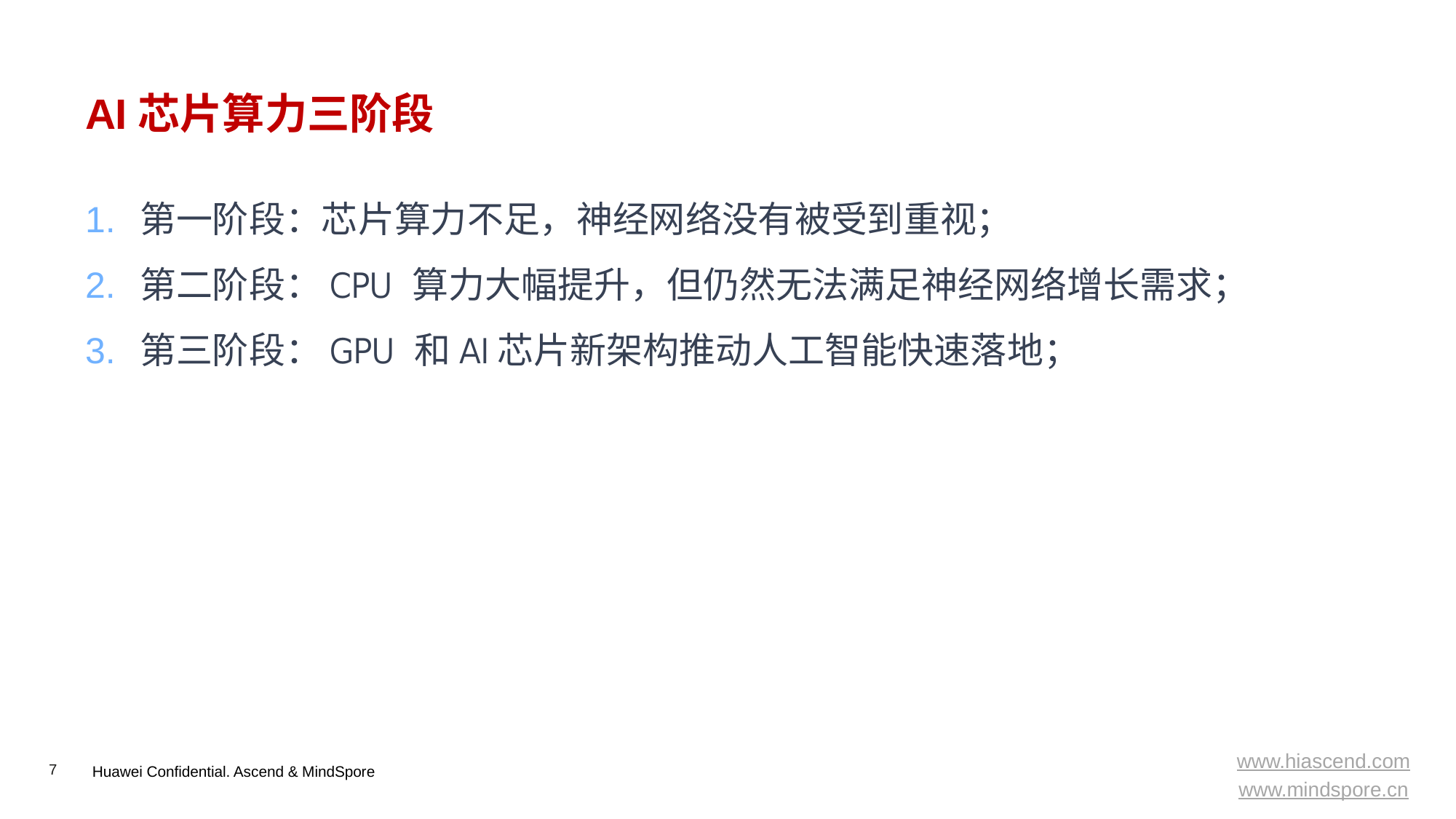

# AI芯片算力三阶段
第一阶段：芯片算力不足，神经网络没有被受到重视；
第二阶段：CPU 算力大幅提升，但仍然无法满足神经网络增长需求；
第三阶段：GPU 和AI芯片新架构推动人工智能快速落地；